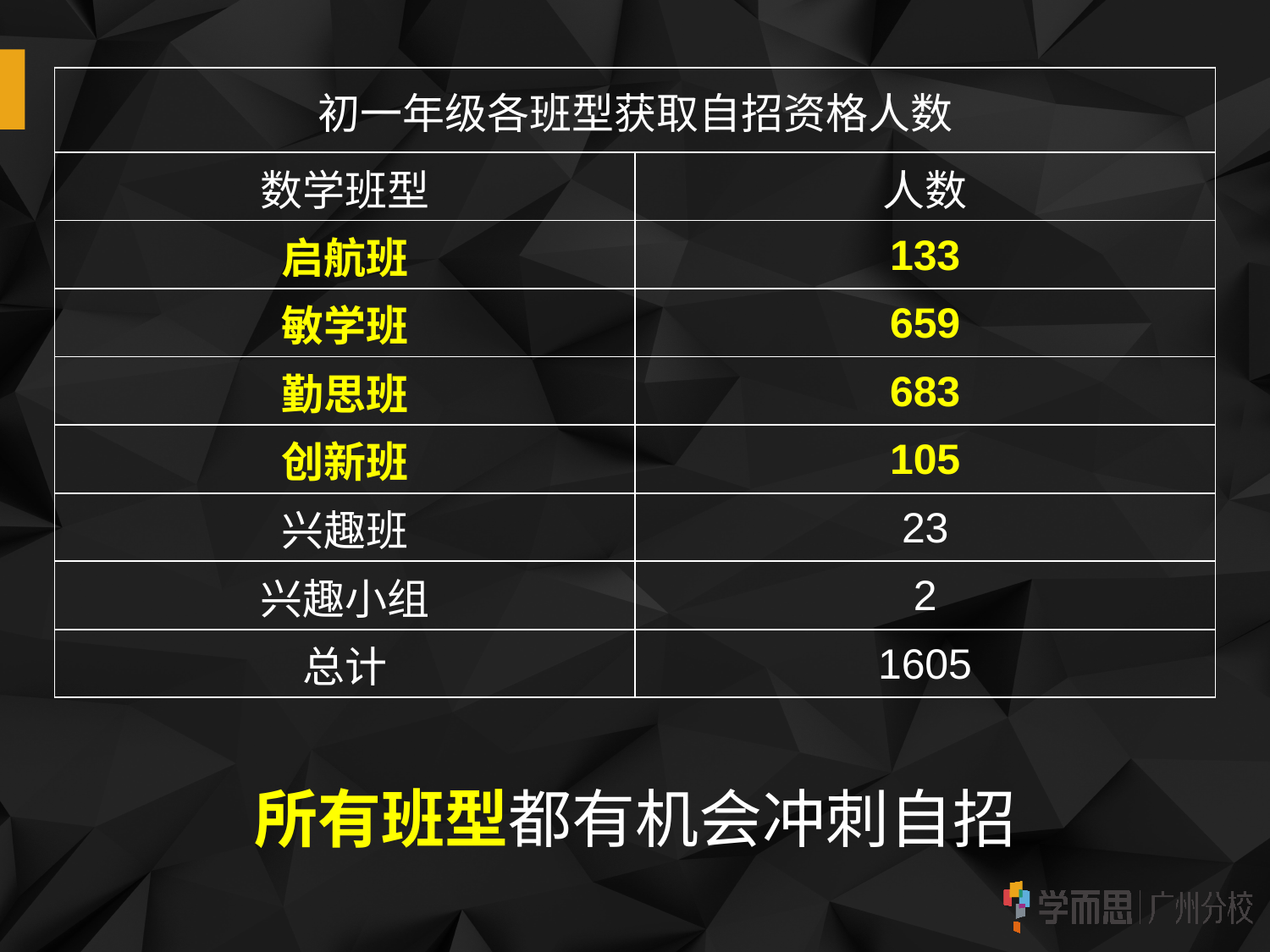

| 初一年级各班型获取自招资格人数 |  |
| --- | --- |
| 数学班型 | 人数 |
| 启航班 | 133 |
| 敏学班 | 659 |
| 勤思班 | 683 |
| 创新班 | 105 |
| 兴趣班 | 23 |
| 兴趣小组 | 2 |
| 总计 | 1605 |
所有班型都有机会冲刺自招